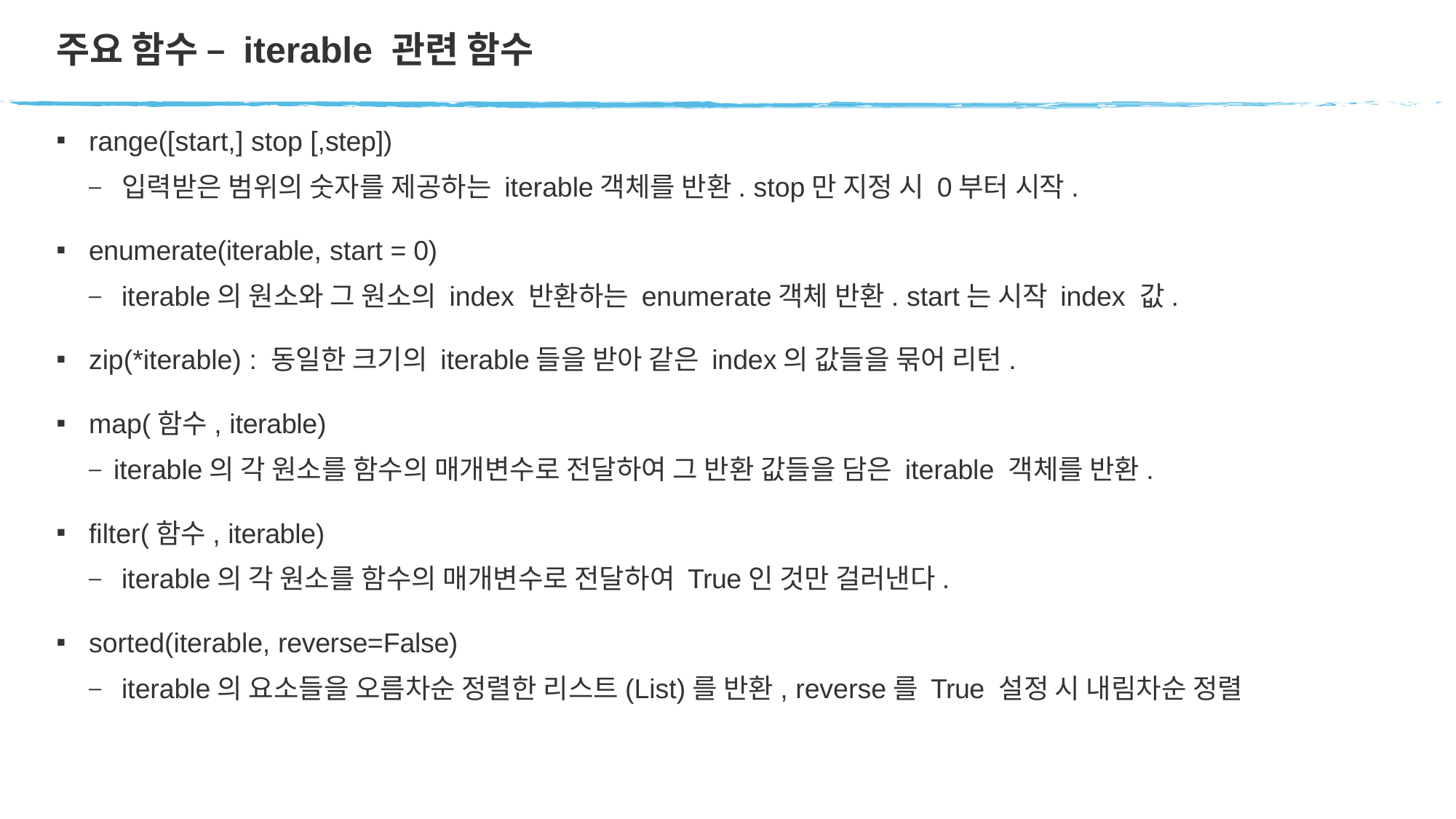

# 주요 함수 – iterable 관련 함수
range([start,] stop [,step])
입력받은 범위의 숫자를 제공하는 iterable객체를 반환. stop만 지정 시 0부터 시작.
enumerate(iterable, start = 0)
iterable의 원소와 그 원소의 index 반환하는 enumerate객체 반환. start는 시작 index 값.
zip(*iterable) : 동일한 크기의 iterable들을 받아 같은 index의 값들을 묶어 리턴.
map(함수, iterable)
iterable의 각 원소를 함수의 매개변수로 전달하여 그 반환 값들을 담은 iterable 객체를 반환.
filter(함수, iterable)
iterable의 각 원소를 함수의 매개변수로 전달하여 True인 것만 걸러낸다.
sorted(iterable, reverse=False)
iterable의 요소들을 오름차순 정렬한 리스트(List)를 반환, reverse를 True 설정 시 내림차순 정렬